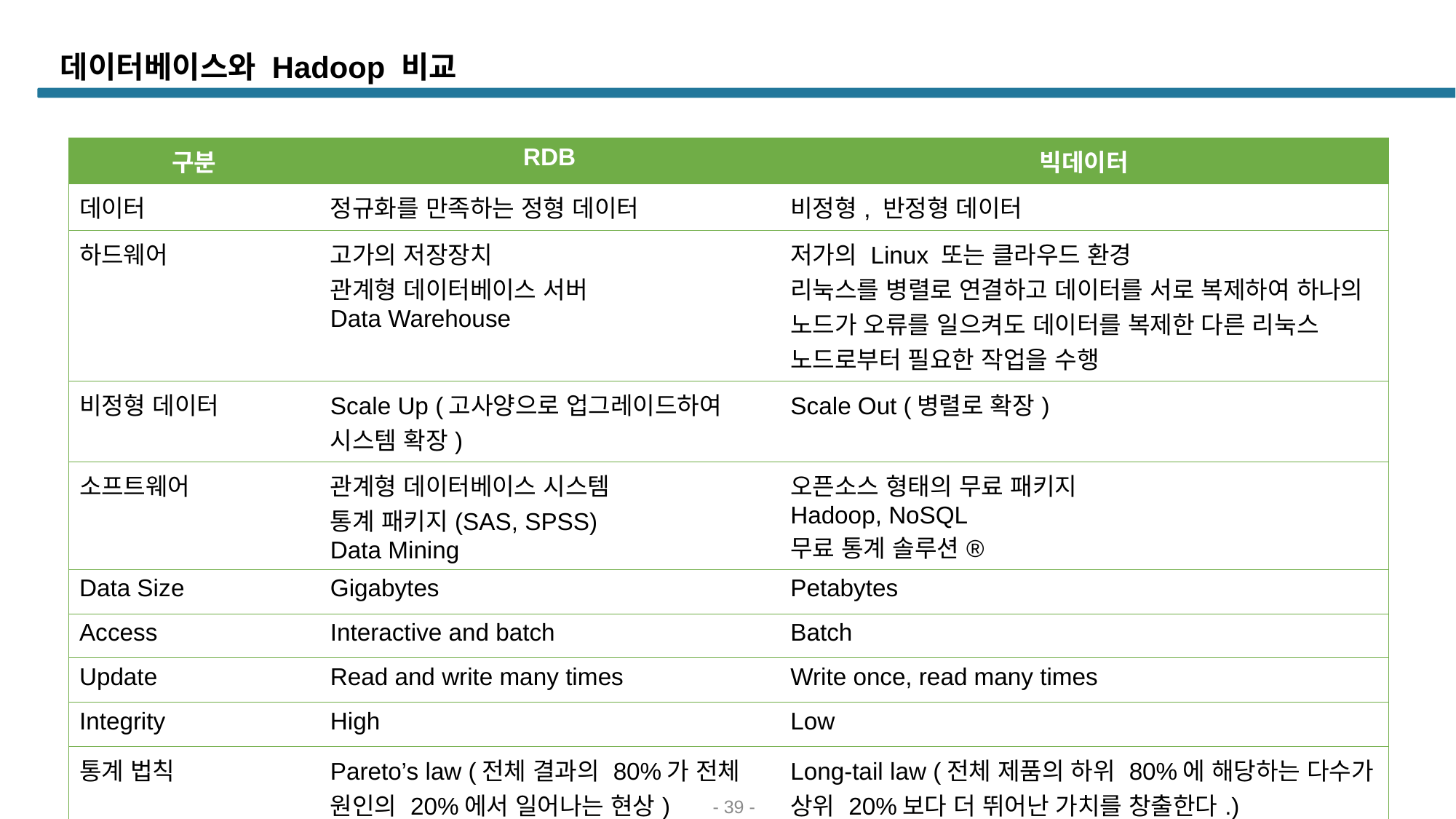

# 데이터베이스와 Hadoop 비교
| 구분 | RDB | 빅데이터 |
| --- | --- | --- |
| 데이터 | 정규화를 만족하는 정형 데이터 | 비정형, 반정형 데이터 |
| 하드웨어 | 고가의 저장장치 관계형 데이터베이스 서버 Data Warehouse | 저가의 Linux 또는 클라우드 환경 리눅스를 병렬로 연결하고 데이터를 서로 복제하여 하나의 노드가 오류를 일으켜도 데이터를 복제한 다른 리눅스 노드로부터 필요한 작업을 수행 |
| 비정형 데이터 | Scale Up (고사양으로 업그레이드하여 시스템 확장) | Scale Out (병렬로 확장) |
| 소프트웨어 | 관계형 데이터베이스 시스템 통계 패키지(SAS, SPSS) Data Mining | 오픈소스 형태의 무료 패키지 Hadoop, NoSQL 무료 통계 솔루션® |
| Data Size | Gigabytes | Petabytes |
| Access | Interactive and batch | Batch |
| Update | Read and write many times | Write once, read many times |
| Integrity | High | Low |
| 통계 법칙 | Pareto’s law (전체 결과의 80%가 전체 원인의 20%에서 일어나는 현상) | Long-tail law (전체 제품의 하위 80%에 해당하는 다수가 상위 20%보다 더 뛰어난 가치를 창출한다.) |
- 39 -